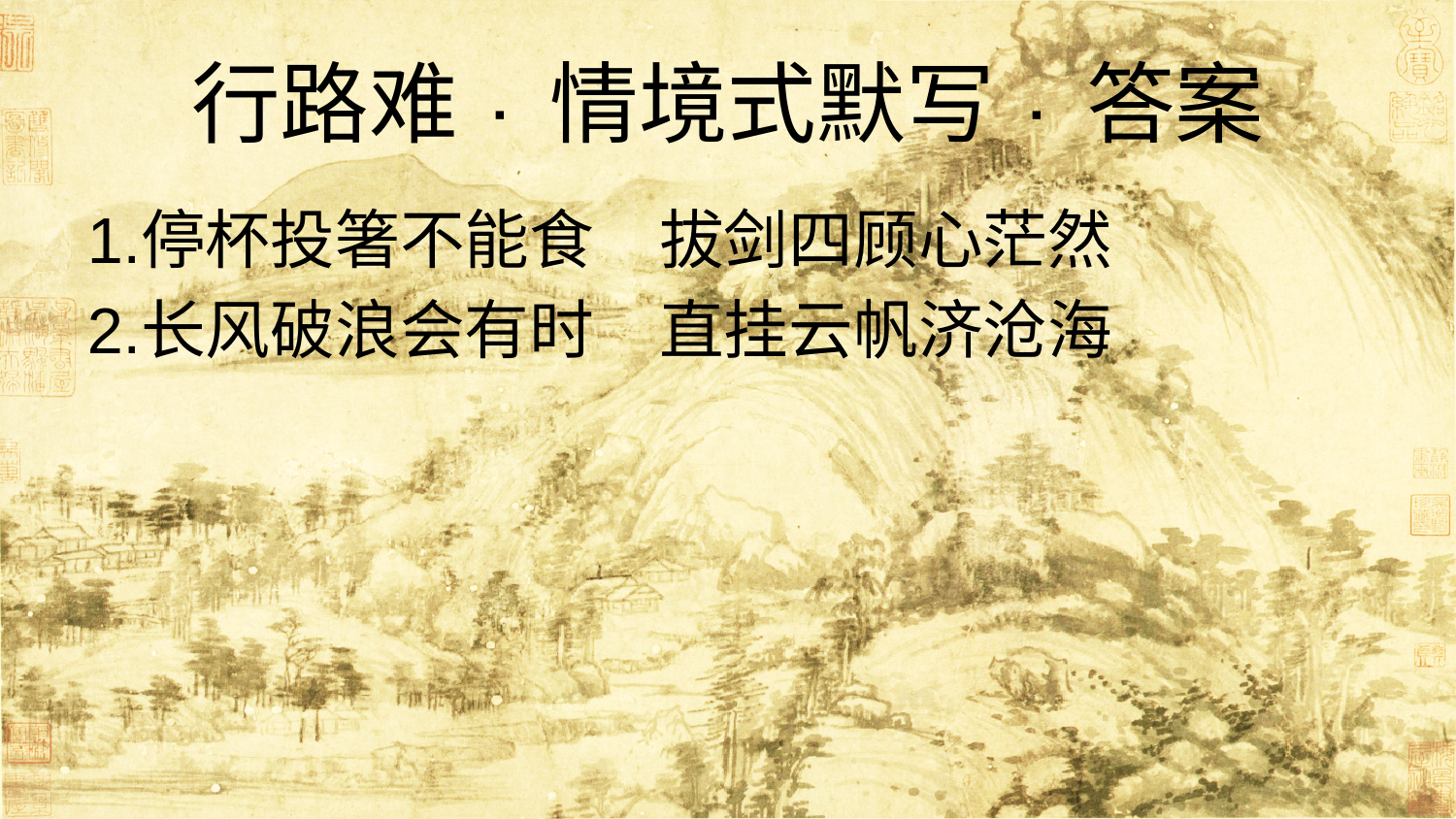

# 行路难·情境式默写·答案
停杯投箸不能食　拔剑四顾心茫然
长风破浪会有时　直挂云帆济沧海